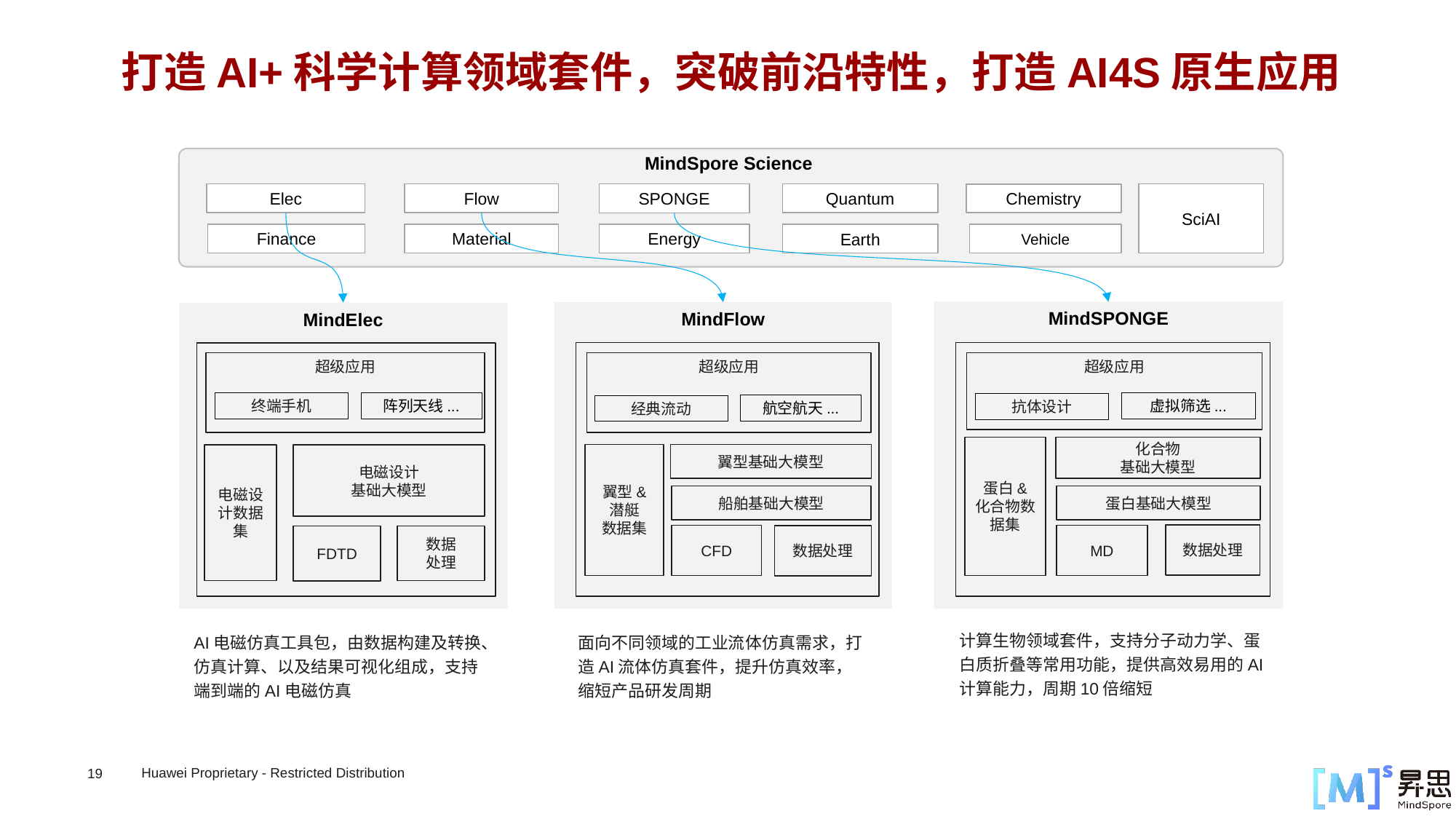

打造AI+科学计算领域套件，突破前沿特性，打造AI4S原生应用

MindSpore Science
Chemistry
Elec
Flow
SPONGE
Quantum
SciAI
Earth
Finance
Energy
Vehicle
Material
MindSPONGE
MindFlow
MindElec

超级应用
翼型&
潜艇
数据集
翼型基础大模型
船舶基础大模型
CFD
数据处理

超级应用
蛋白&
化合物数据集
化合物
基础大模型
蛋白基础大模型
数据处理
MD

超级应用
电磁设计数据集
电磁设计
基础大模型
FDTD
数据
处理
阵列天线...
终端手机
虚拟筛选...
抗体设计
航空航天...
经典流动
计算生物领域套件，支持分子动力学、蛋白质折叠等常用功能，提供高效易用的AI计算能力，周期10倍缩短
AI电磁仿真工具包，由数据构建及转换、仿真计算、以及结果可视化组成，支持端到端的AI电磁仿真
面向不同领域的工业流体仿真需求，打造AI流体仿真套件，提升仿真效率，缩短产品研发周期